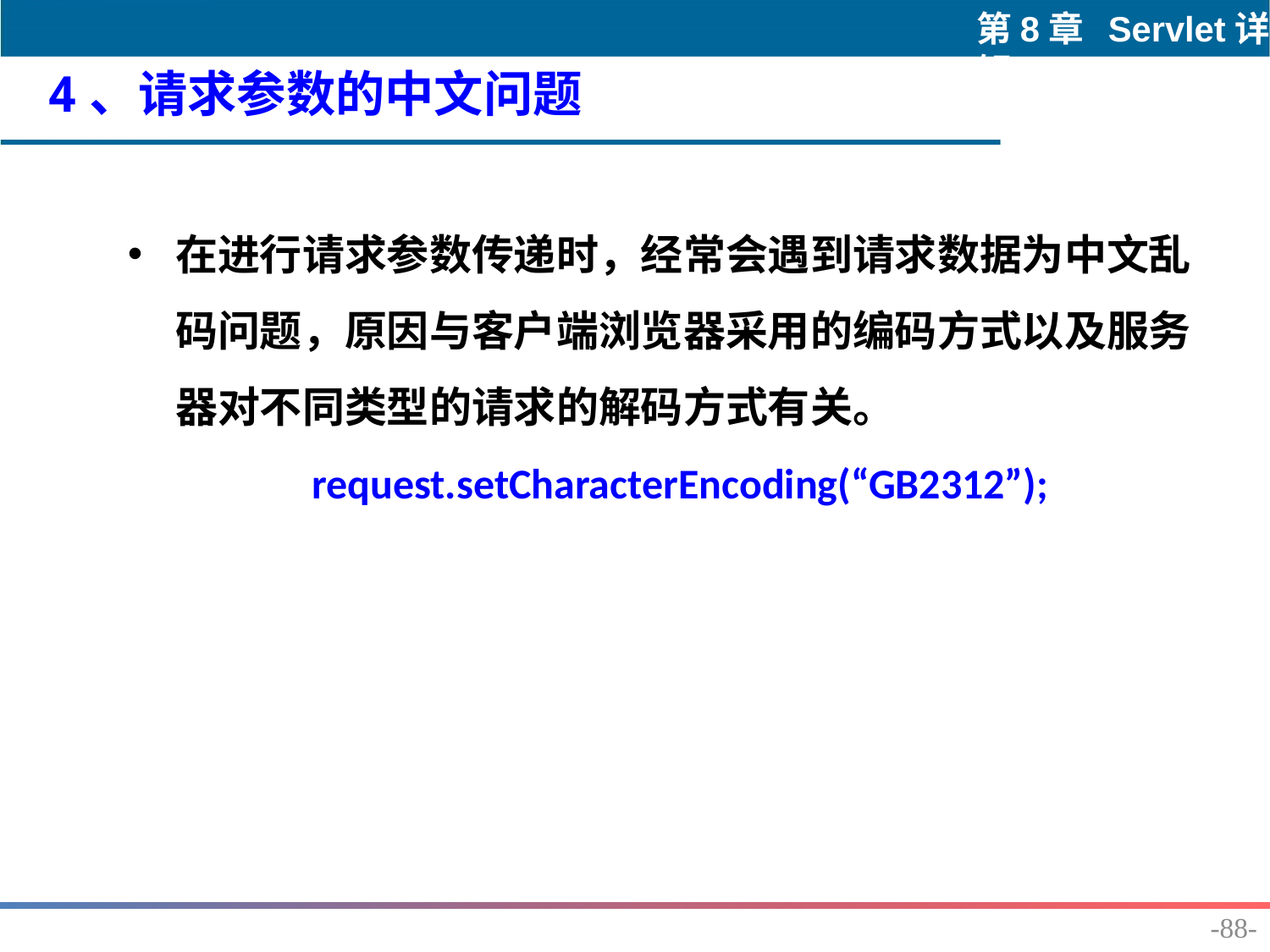

4、请求参数的中文问题
在进行请求参数传递时，经常会遇到请求数据为中文乱码问题，原因与客户端浏览器采用的编码方式以及服务器对不同类型的请求的解码方式有关。
request.setCharacterEncoding(“GB2312”);

-88-